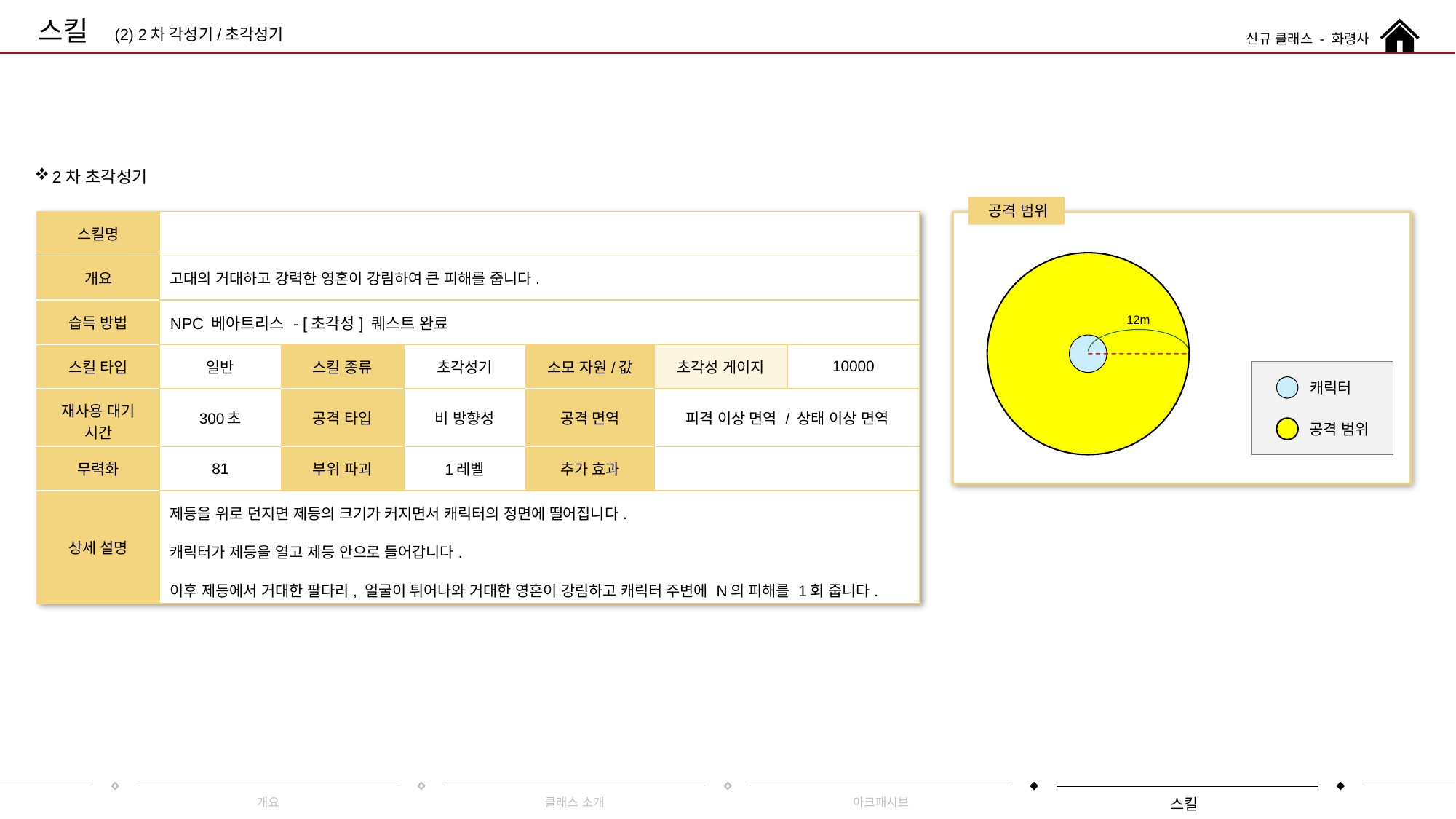

# 4.스킬 (2)2차 각성기/초각성기 - 2차 초각성기 소개
스킬

신규 클래스 - 화령사
(2) 2차 각성기/초각성기

2차 초각성기
공격 범위

| 스킬명 |  |  |  |  |  |  |
| --- | --- | --- | --- | --- | --- | --- |
| 개요 | 고대의 거대하고 강력한 영혼이 강림하여 큰 피해를 줍니다. |  |  |  |  |  |
| 습득 방법 | NPC 베아트리스 - [초각성] 퀘스트 완료 |  |  |  |  |  |
| 스킬 타입 | 일반 | 스킬 종류 | 초각성기 | 소모 자원/값 | 초각성 게이지 | 10000 |
| 재사용 대기 시간 | 300초 | 공격 타입 | 비 방향성 | 공격 면역 | 피격 이상 면역 / 상태 이상 면역 |  |
| 무력화 | 81 | 부위 파괴 | 1레벨 | 추가 효과 |  |  |
| 상세 설명 | 제등을 위로 던지면 제등의 크기가 커지면서 캐릭터의 정면에 떨어집니다. 캐릭터가 제등을 열고 제등 안으로 들어갑니다. 이후 제등에서 거대한 팔다리, 얼굴이 튀어나와 거대한 영혼이 강림하고 캐릭터 주변에 N의 피해를 1회 줍니다. |  |  |  |  |  |

12m

캐릭터

공격 범위

개요
클래스 소개
아크패시브
스킬